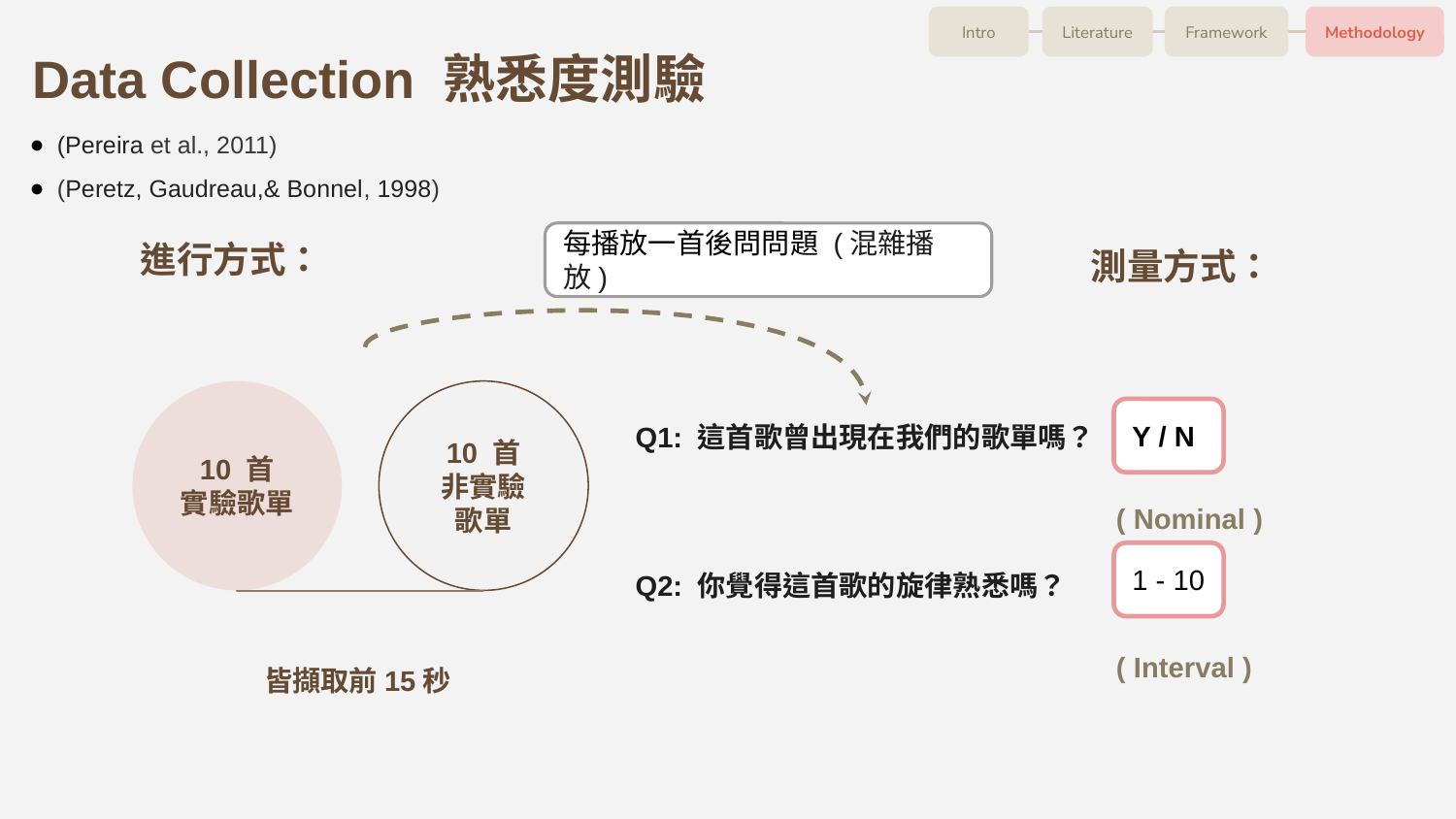

Intro
Literature
Framework
Methodology
# Data Collection 熟悉度測驗
(Pereira et al., 2011)
(Peretz, Gaudreau,& Bonnel, 1998)
進行方式：
測量方式：
每播放一首後問問題 (混雜播放)

10 首
非實驗
歌單
10 首
實驗歌單
Y / N
Q1: 這首歌曾出現在我們的歌單嗎？
( Nominal )
1 - 10
Q2: 你覺得這首歌的旋律熟悉嗎？
( Interval )
皆擷取前15秒